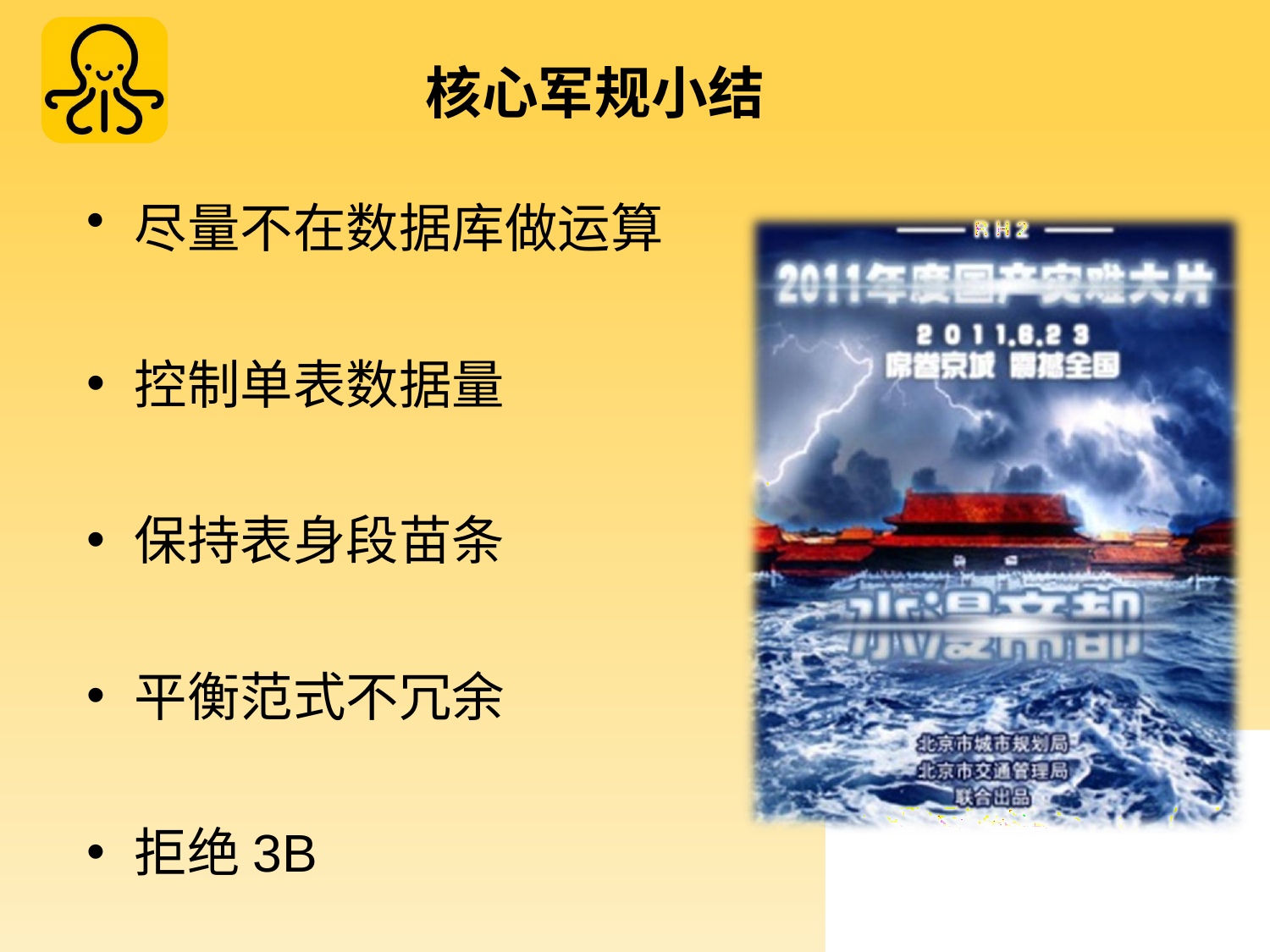

# 核心军规小结
尽量不在数据库做运算

控制单表数据量

保持表身段苗条

平衡范式不冗余

拒绝3B